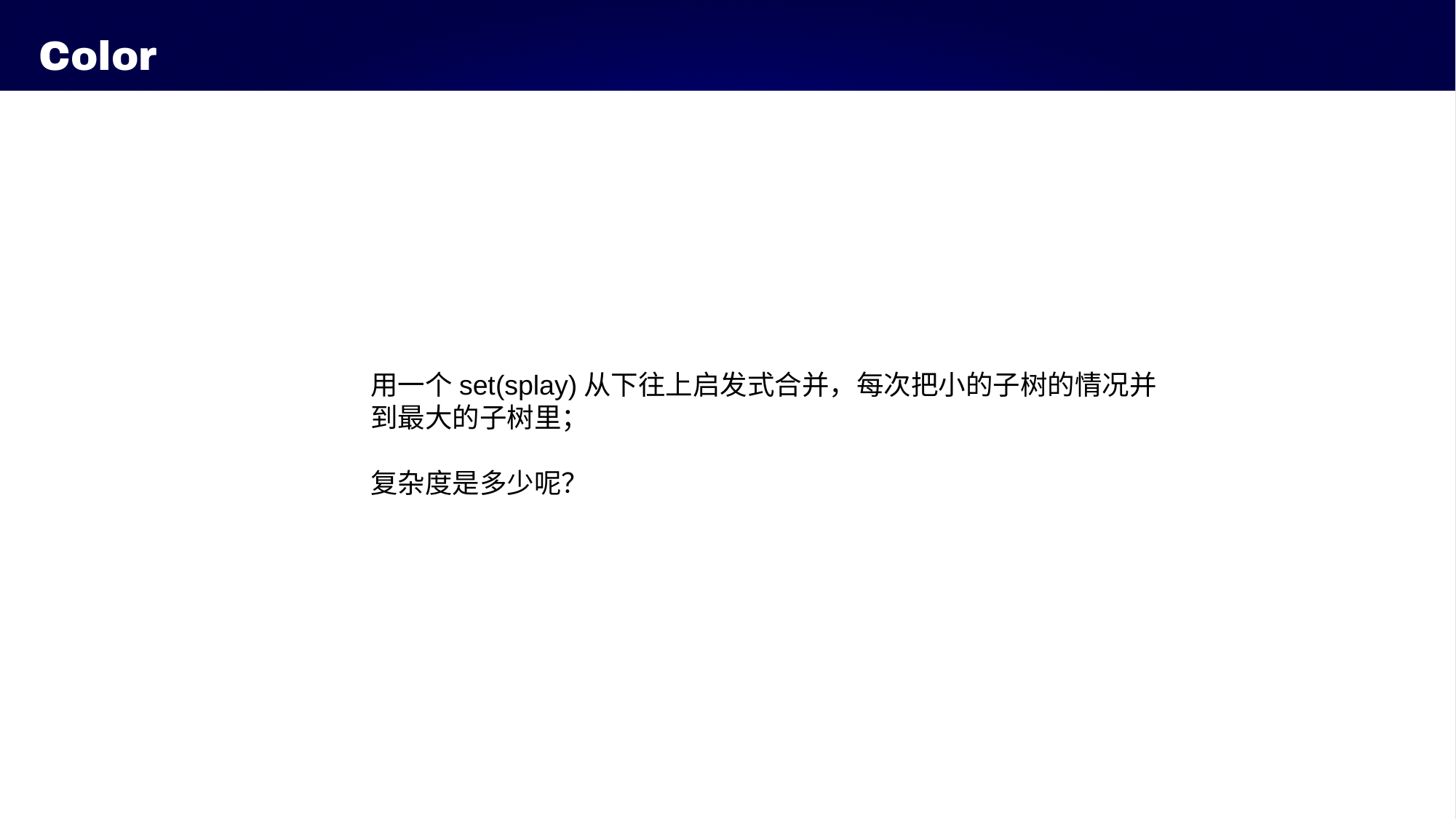

# Color
用一个set(splay)从下往上启发式合并，每次把小的子树的情况并到最大的子树里；

复杂度是多少呢？